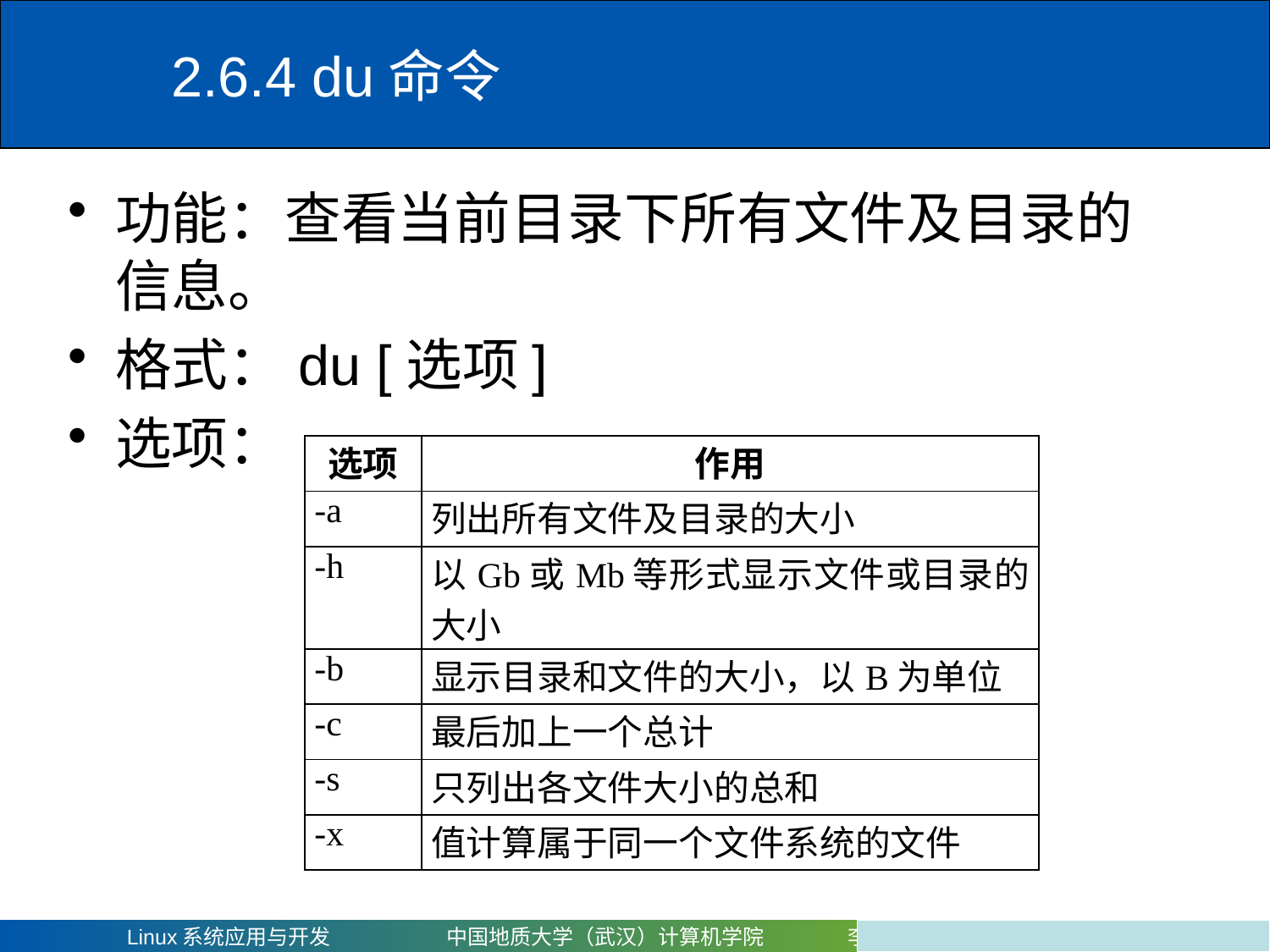

# 2.6.4 du命令
功能：查看当前目录下所有文件及目录的信息。
格式：du [选项]
选项：
| 选项 | 作用 |
| --- | --- |
| -a | 列出所有文件及目录的大小 |
| -h | 以Gb或Mb等形式显示文件或目录的大小 |
| -b | 显示目录和文件的大小，以B为单位 |
| -c | 最后加上一个总计 |
| -s | 只列出各文件大小的总和 |
| -x | 值计算属于同一个文件系统的文件 |